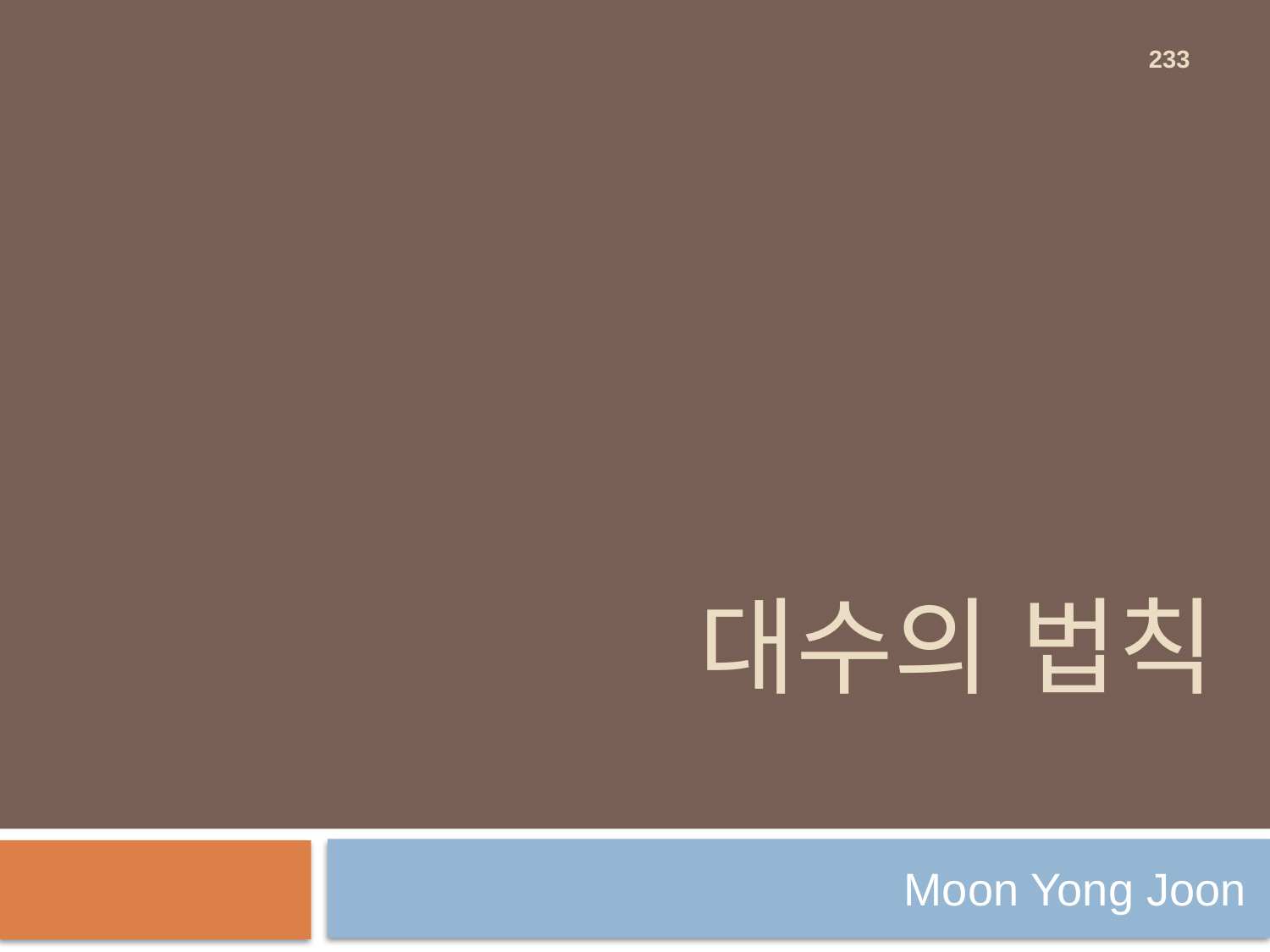

233
# 대수의 법칙
Moon Yong Joon